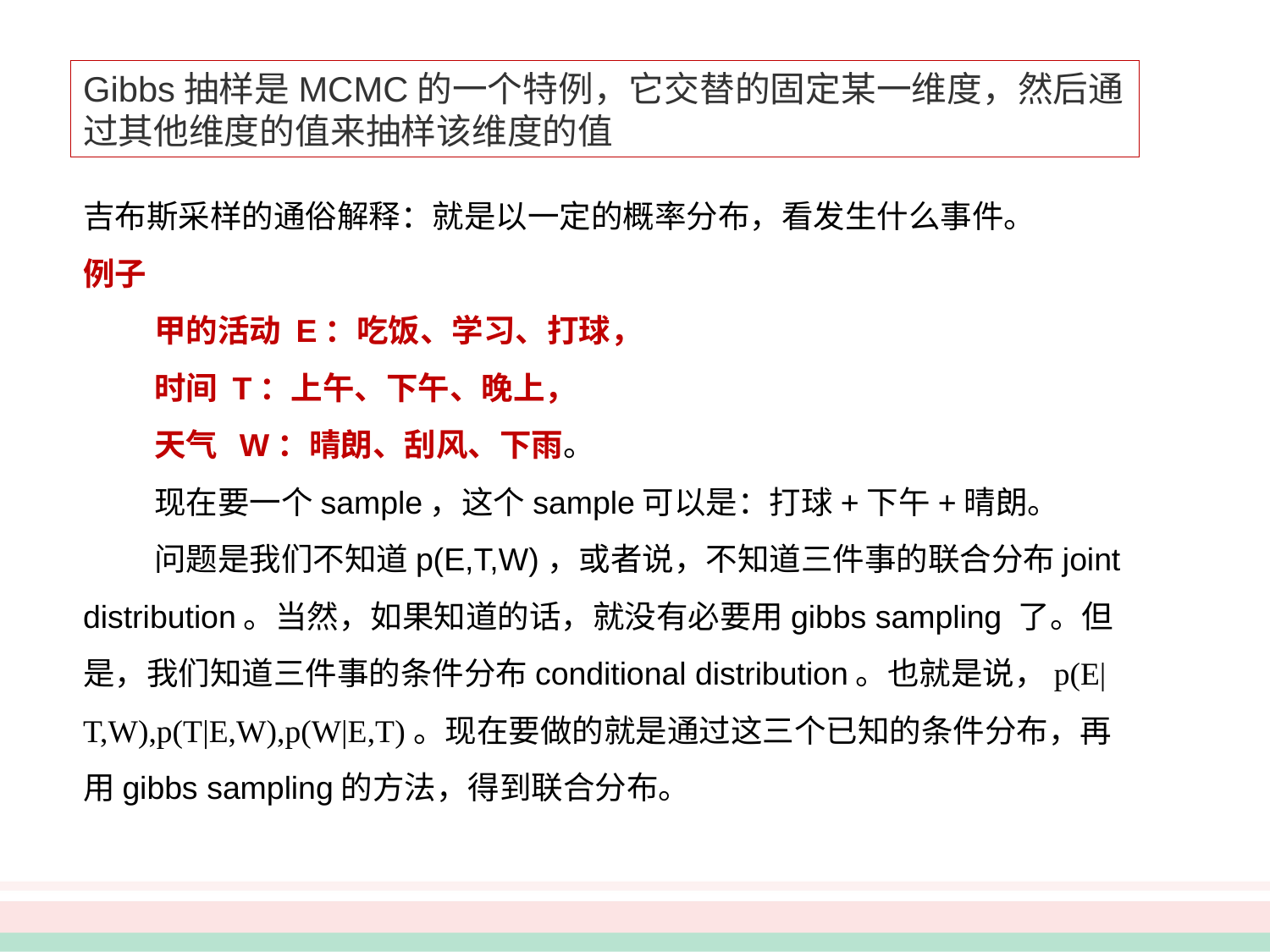

Gibbs抽样是MCMC的一个特例，它交替的固定某一维度，然后通过其他维度的值来抽样该维度的值
吉布斯采样的通俗解释：就是以⼀定的概率分布，看发⽣什么事件。
例⼦
  甲的活动 E：吃饭、学习、打球，
  时间 T：上午、下午、晚上，
  天⽓  W：晴朗、刮风、下⾬。
  现在要⼀个sample，这个sample可以是：打球+下午+晴朗。
  问题是我们不知道p(E,T,W)，或者说，不知道三件事的联合分布joint distribution。当然，如果知道的话，就没有必要⽤gibbs sampling 了。但是，我们知道三件事的条件分布conditional distribution。也就是说，p(E|T,W),p(T|E,W),p(W|E,T)。现在要做的就是通过这三个已知的条件分布，再⽤gibbs sampling的⽅法，得到联合分布。